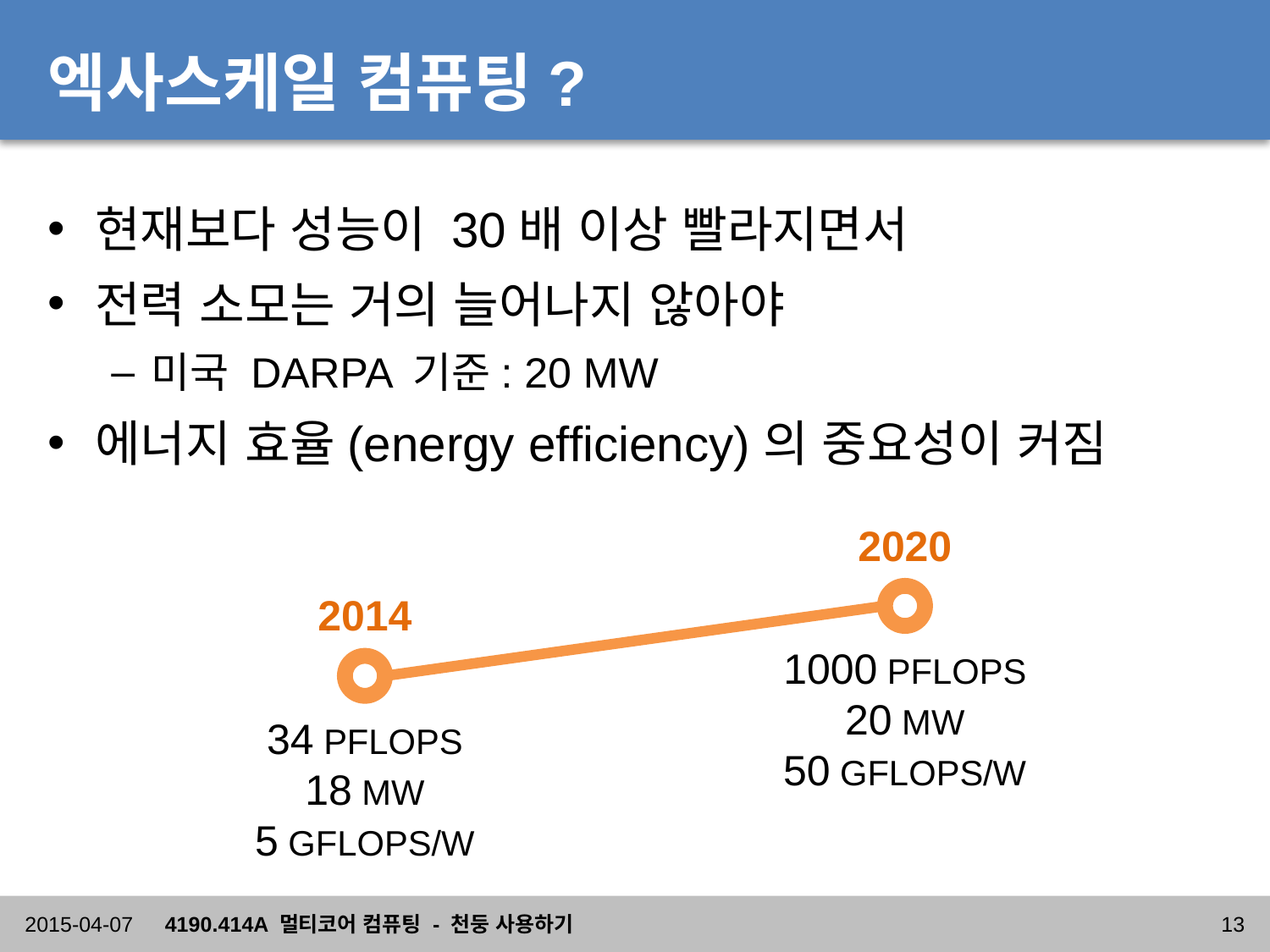

# 엑사스케일 컴퓨팅?
현재보다 성능이 30배 이상 빨라지면서
전력 소모는 거의 늘어나지 않아야
미국 DARPA 기준: 20 MW
에너지 효율(energy efficiency)의 중요성이 커짐
2020
2014

1000 PFLOPS
20 MW
50 GFLOPS/W

34 PFLOPS
18 MW
5 GFLOPS/W
2015-04-07
4190.414A 멀티코어 컴퓨팅 - 천둥 사용하기
13